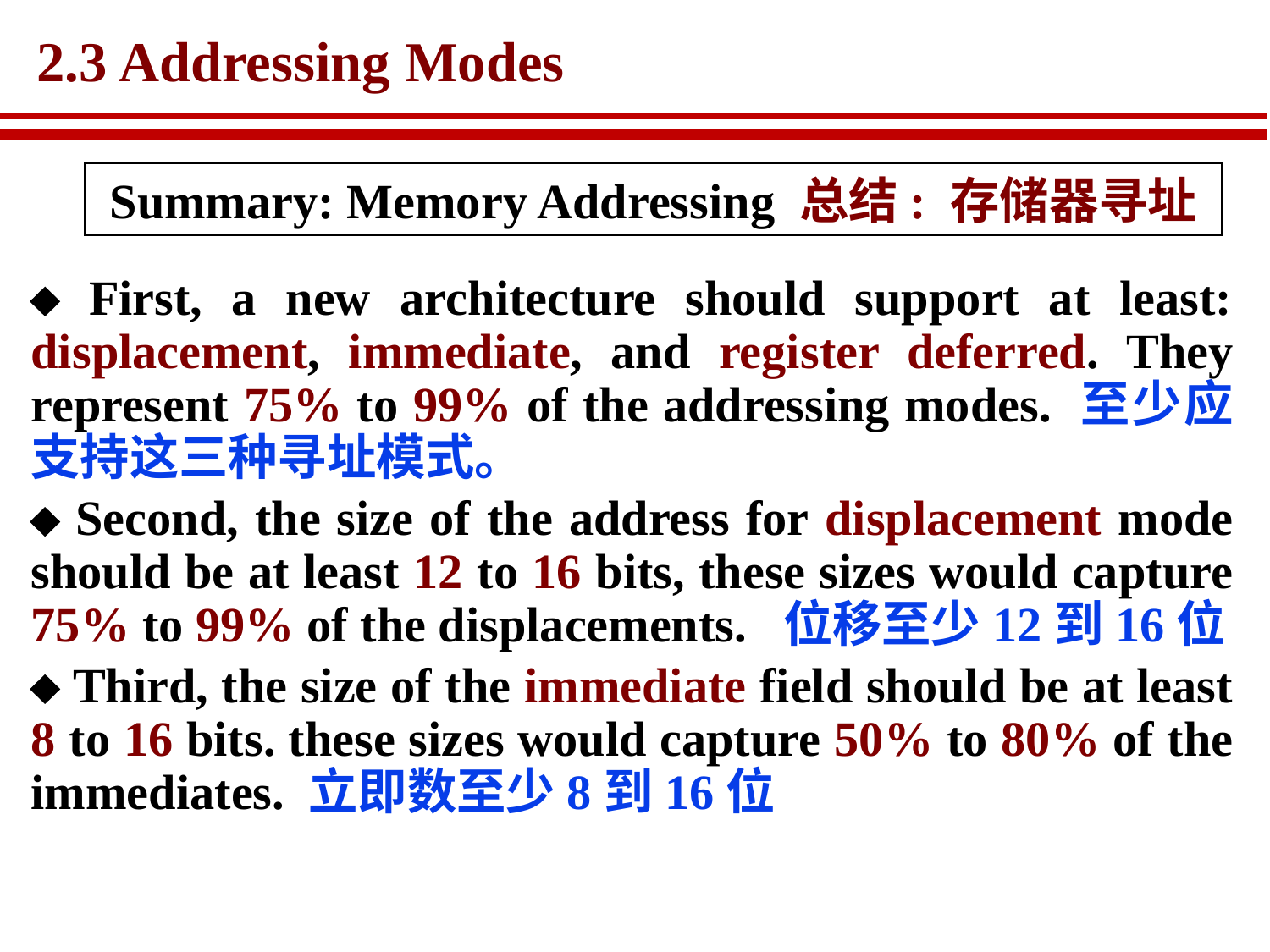

# 2.3 Addressing Modes
Summary: Memory Addressing 总结: 存储器寻址
♦ First, a new architecture should support at least: displacement, immediate, and register deferred. They represent 75% to 99% of the addressing modes. 至少应支持这三种寻址模式。
♦ Second, the size of the address for displacement mode should be at least 12 to 16 bits, these sizes would capture 75% to 99% of the displacements.  位移至少12到16位
♦ Third, the size of the immediate field should be at least 8 to 16 bits. these sizes would capture 50% to 80% of the immediates. 立即数至少8到16位